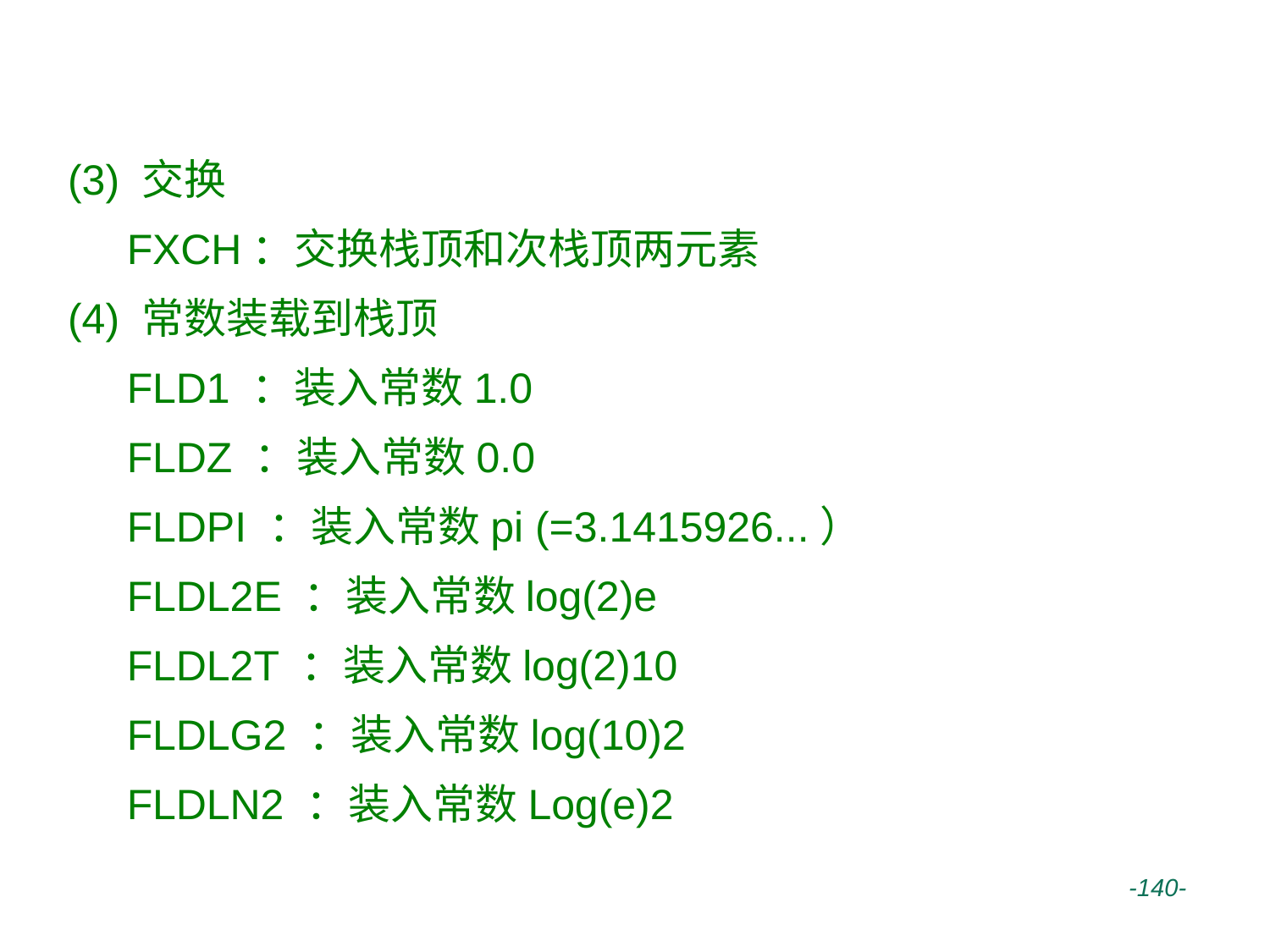

# X87 FPU指令
(3) 交换
     FXCH：交换栈顶和次栈顶两元素
(4) 常数装载到栈顶
     FLD1 ：装入常数1.0
     FLDZ ：装入常数0.0
     FLDPI ：装入常数pi (=3.1415926...）
     FLDL2E ：装入常数log(2)e
     FLDL2T ：装入常数log(2)10
     FLDLG2 ：装入常数log(10)2
     FLDLN2 ：装入常数Log(e)2

 -140-